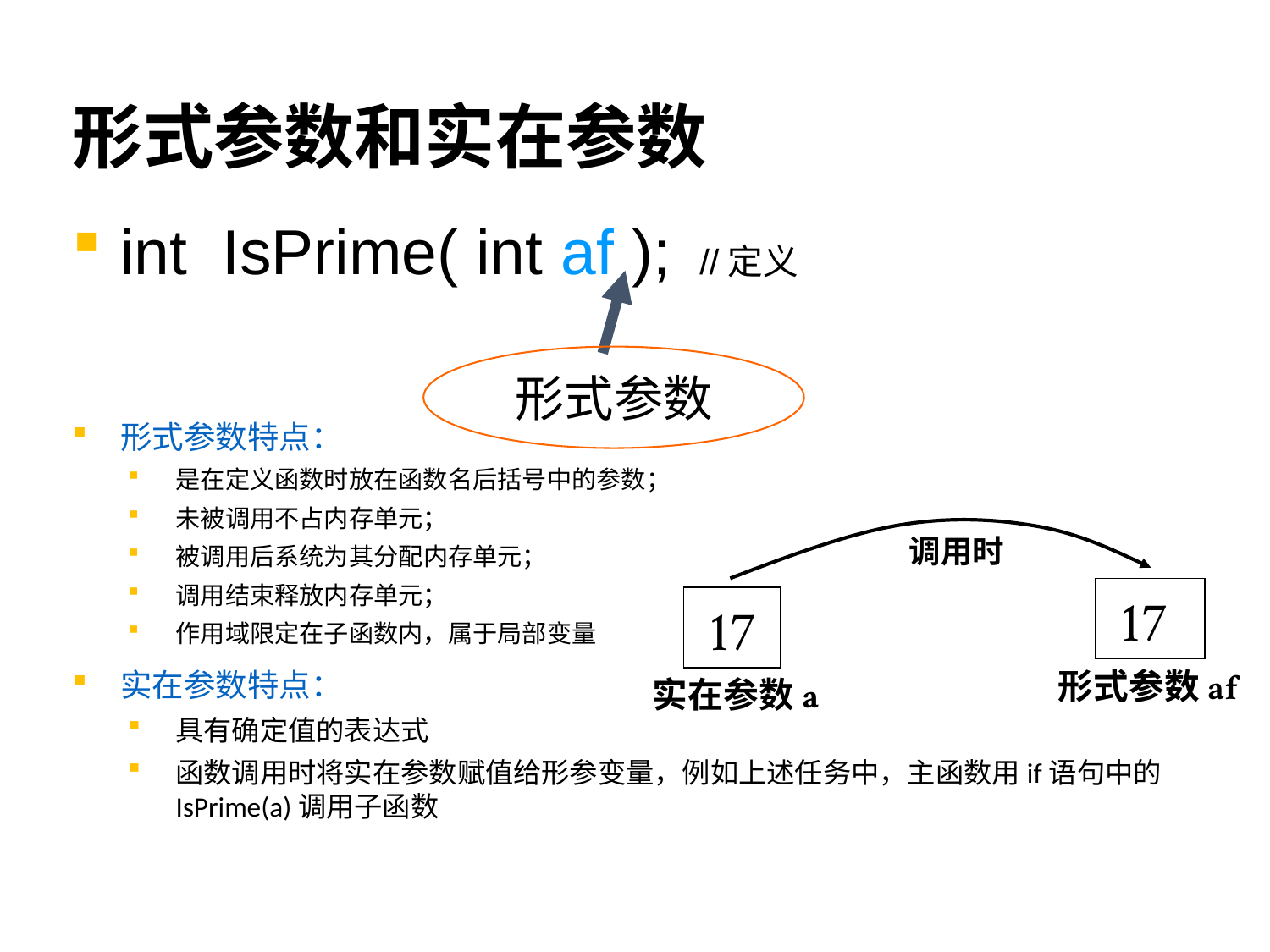

# 形式参数和实在参数
int  IsPrime( int af );   //定义

形式参数特点：
是在定义函数时放在函数名后括号中的参数；
未被调用不占内存单元；
被调用后系统为其分配内存单元；
调用结束释放内存单元；
作用域限定在子函数内，属于局部变量
实在参数特点：
具有确定值的表达式
函数调用时将实在参数赋值给形参变量，例如上述任务中，主函数用if语句中的IsPrime(a)调用子函数

形式参数

 17
形式参数af
调用时
 17
实在参数a